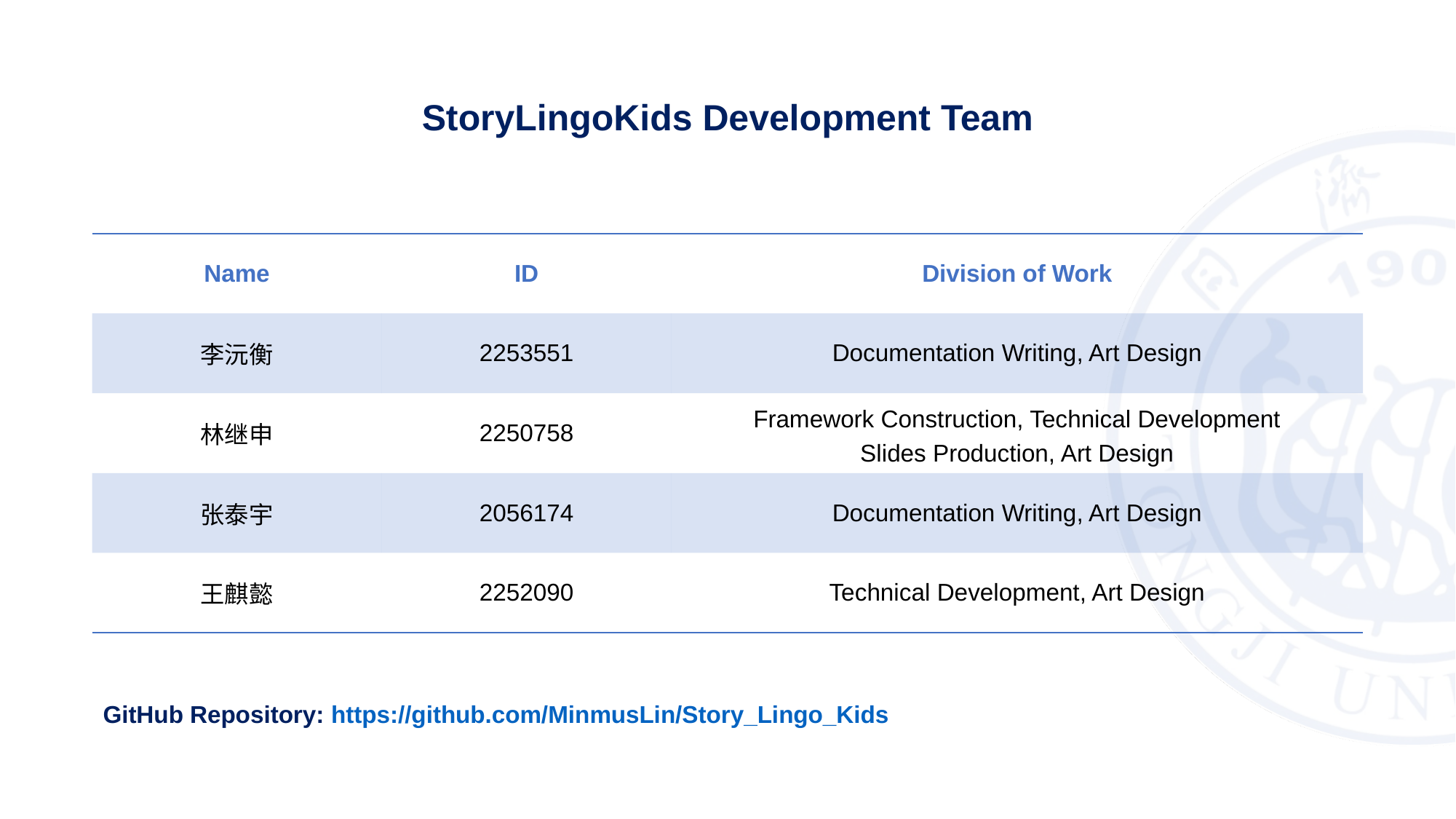

StoryLingoKids Development Team
| Name | ID | Division of Work |
| --- | --- | --- |
| 李沅衡 | 2253551 | Documentation Writing, Art Design |
| 林继申 | 2250758 | Framework Construction, Technical Development Slides Production, Art Design |
| 张泰宇 | 2056174 | Documentation Writing, Art Design |
| 王麒懿 | 2252090 | Technical Development, Art Design |
GitHub Repository: https://github.com/MinmusLin/Story_Lingo_Kids